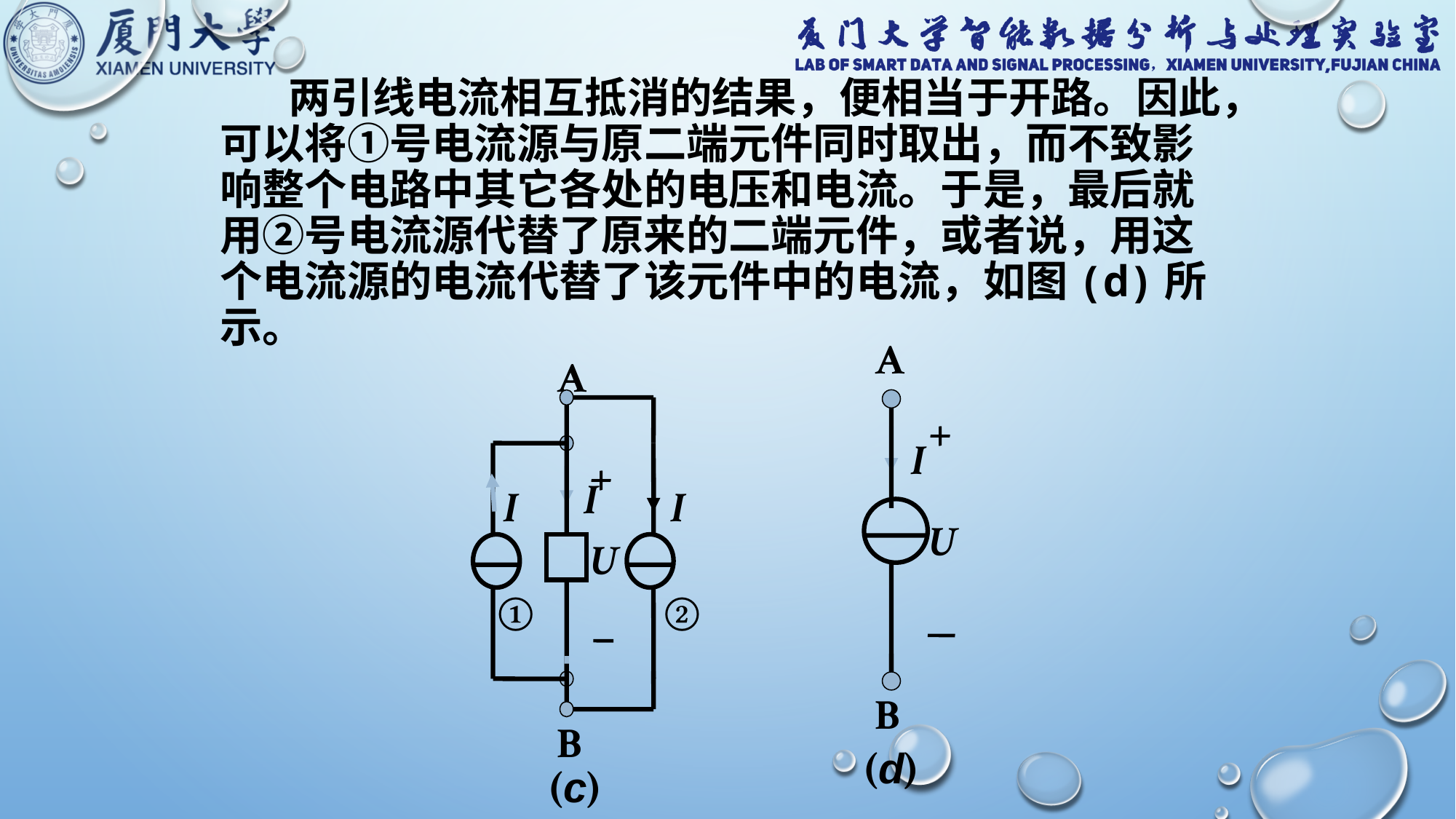

两引线电流相互抵消的结果，便相当于开路。因此，可以将①号电流源与原二端元件同时取出，而不致影响整个电路中其它各处的电压和电流。于是，最后就用②号电流源代替了原来的二端元件，或者说，用这个电流源的电流代替了该元件中的电流，如图(d)所示。
A

+

I

U

B
(d)
A

+

I

I

I
U

①
②

B

(c)